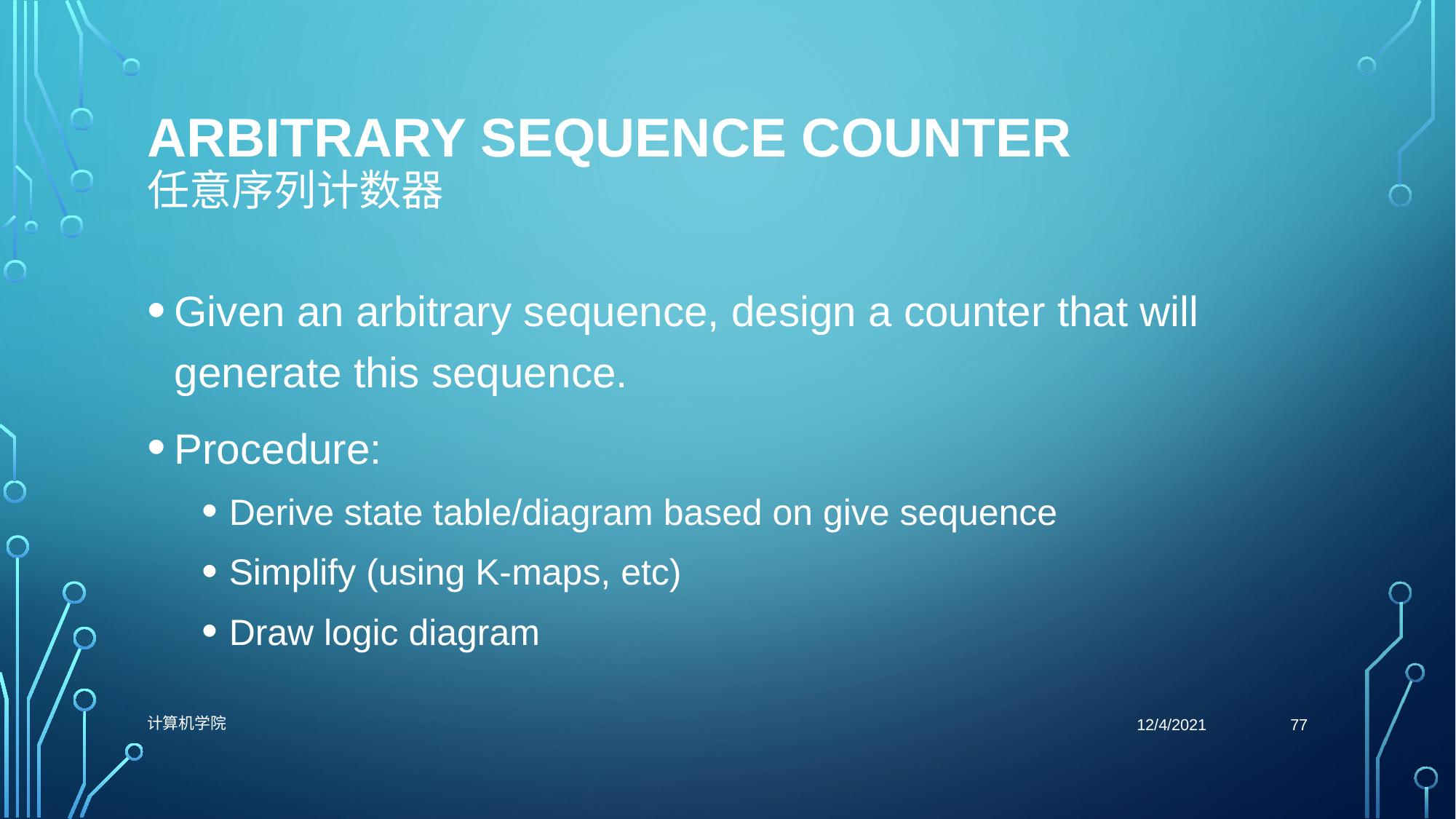

# Arbitrary Sequence Counter 任意序列计数器
Given an arbitrary sequence, design a counter that will generate this sequence.
Procedure:
Derive state table/diagram based on give sequence
Simplify (using K-maps, etc)
Draw logic diagram
77
计算机学院
12/4/2021